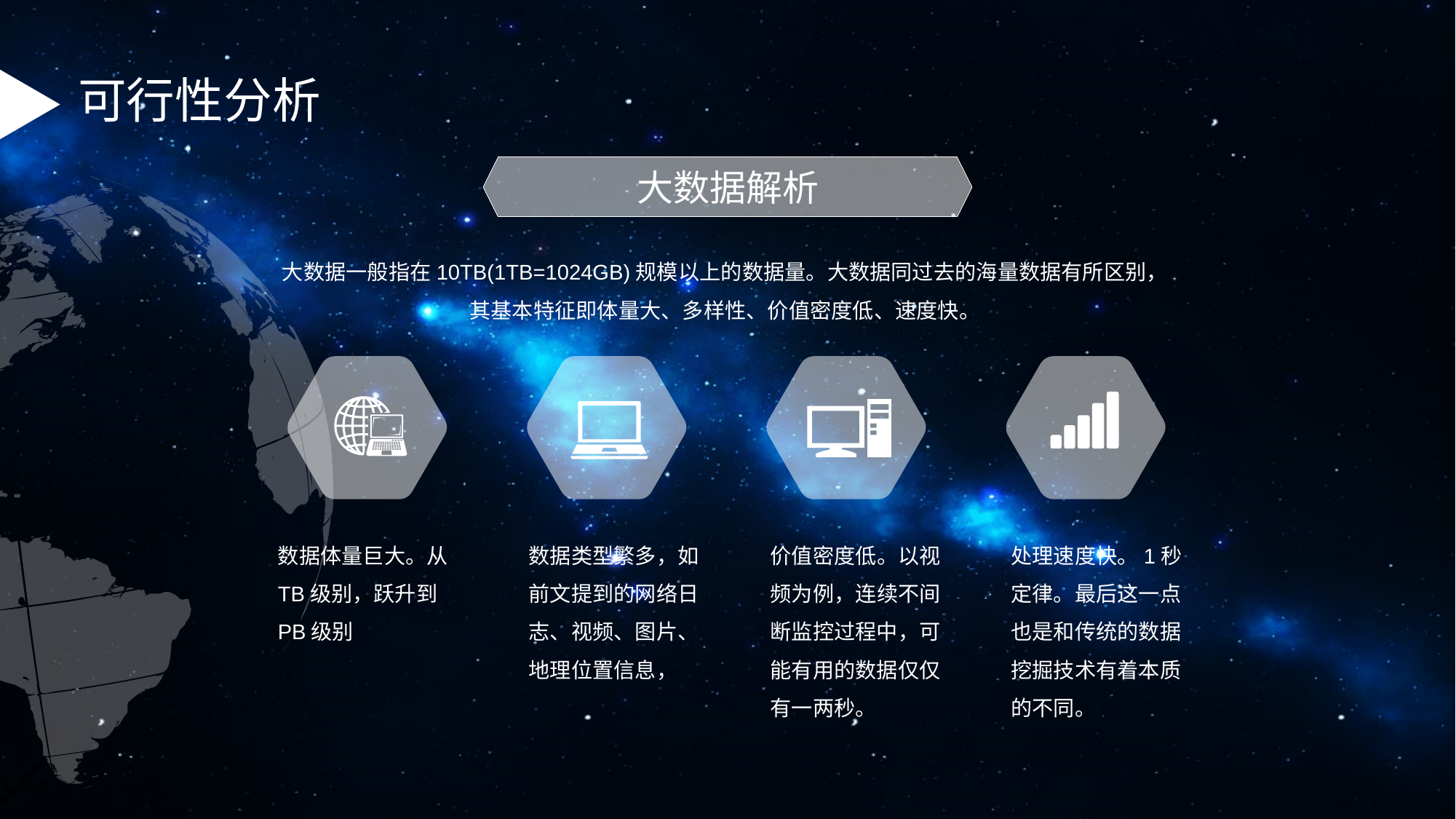

可行性分析

大数据解析
大数据一般指在10TB(1TB=1024GB)规模以上的数据量。大数据同过去的海量数据有所区别，其基本特征即体量大、多样性、价值密度低、速度快。

数据体量巨大。从TB级别，跃升到PB级别
数据类型繁多，如前文提到的网络日志、视频、图片、地理位置信息，
价值密度低。以视频为例，连续不间断监控过程中，可能有用的数据仅仅有一两秒。
处理速度快。1秒定律。最后这一点也是和传统的数据挖掘技术有着本质的不同。
.